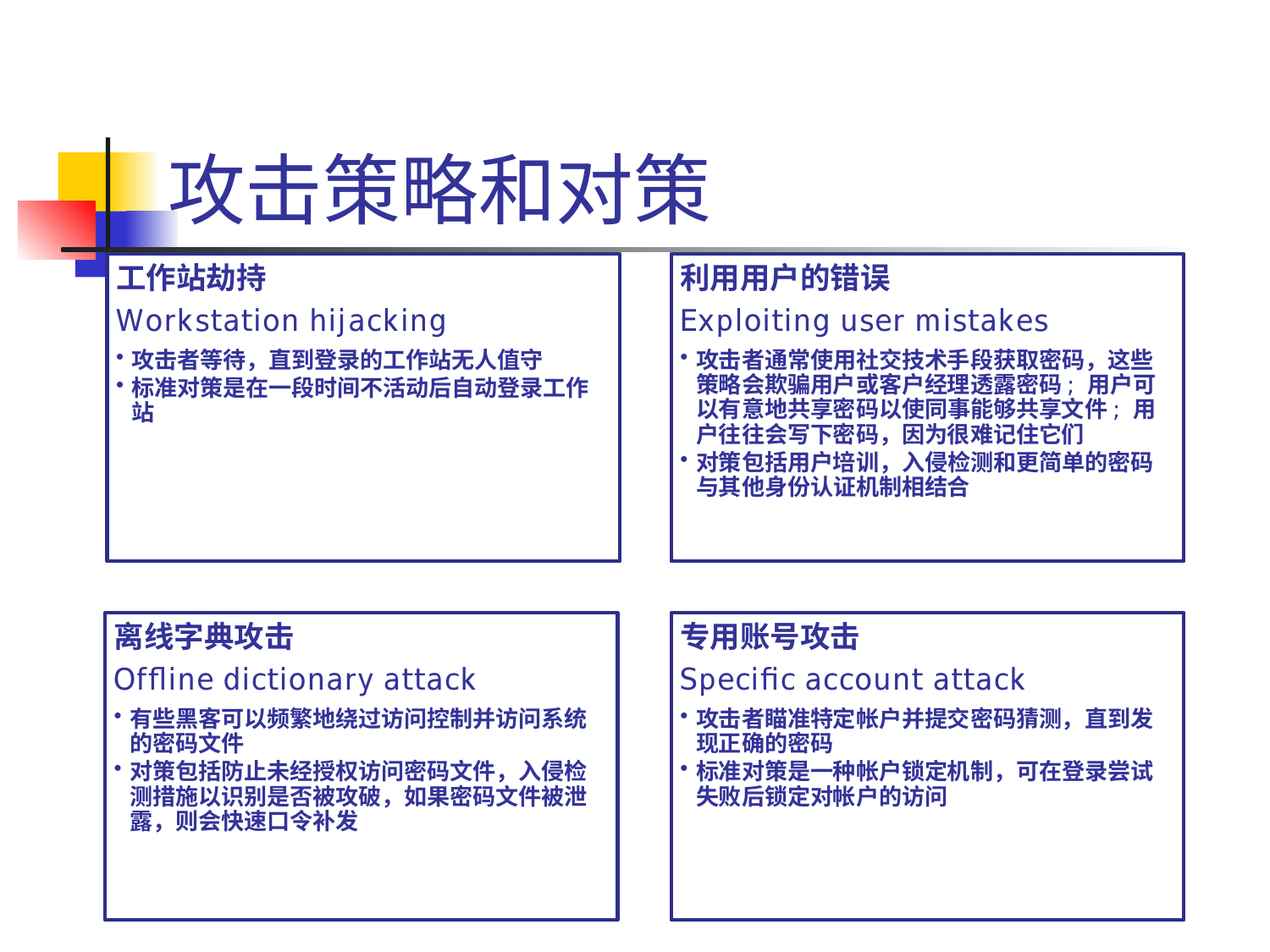

# 攻击策略和对策
工作站劫持
Workstation hijacking
攻击者等待，直到登录的工作站无人值守
标准对策是在一段时间不活动后自动登录工作站
利用用户的错误
Exploiting user mistakes
攻击者通常使用社交技术手段获取密码，这些策略会欺骗用户或客户经理透露密码; 用户可以有意地共享密码以使同事能够共享文件; 用户往往会写下密码，因为很难记住它们
对策包括用户培训，入侵检测和更简单的密码与其他身份认证机制相结合
离线字典攻击
Offline dictionary attack
有些黑客可以频繁地绕过访问控制并访问系统的密码文件
对策包括防止未经授权访问密码文件，入侵检测措施以识别是否被攻破，如果密码文件被泄露，则会快速口令补发
专用账号攻击
Specific account attack
攻击者瞄准特定帐户并提交密码猜测，直到发现正确的密码
标准对策是一种帐户锁定机制，可在登录尝试失败后锁定对帐户的访问